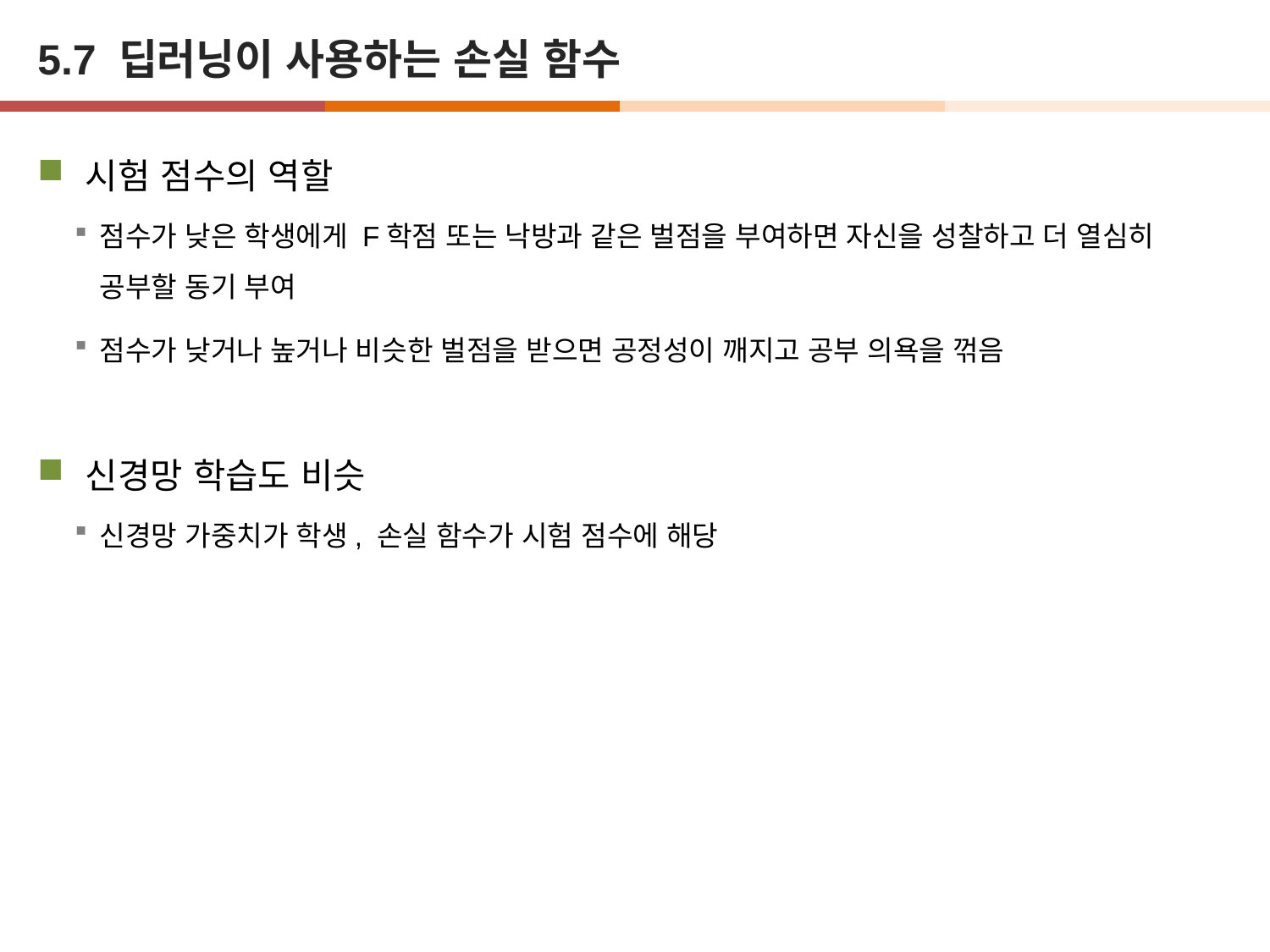

# 5.7 딥러닝이 사용하는 손실 함수
시험 점수의 역할
점수가 낮은 학생에게 F학점 또는 낙방과 같은 벌점을 부여하면 자신을 성찰하고 더 열심히 공부할 동기 부여
점수가 낮거나 높거나 비슷한 벌점을 받으면 공정성이 깨지고 공부 의욕을 꺾음

신경망 학습도 비슷
신경망 가중치가 학생, 손실 함수가 시험 점수에 해당